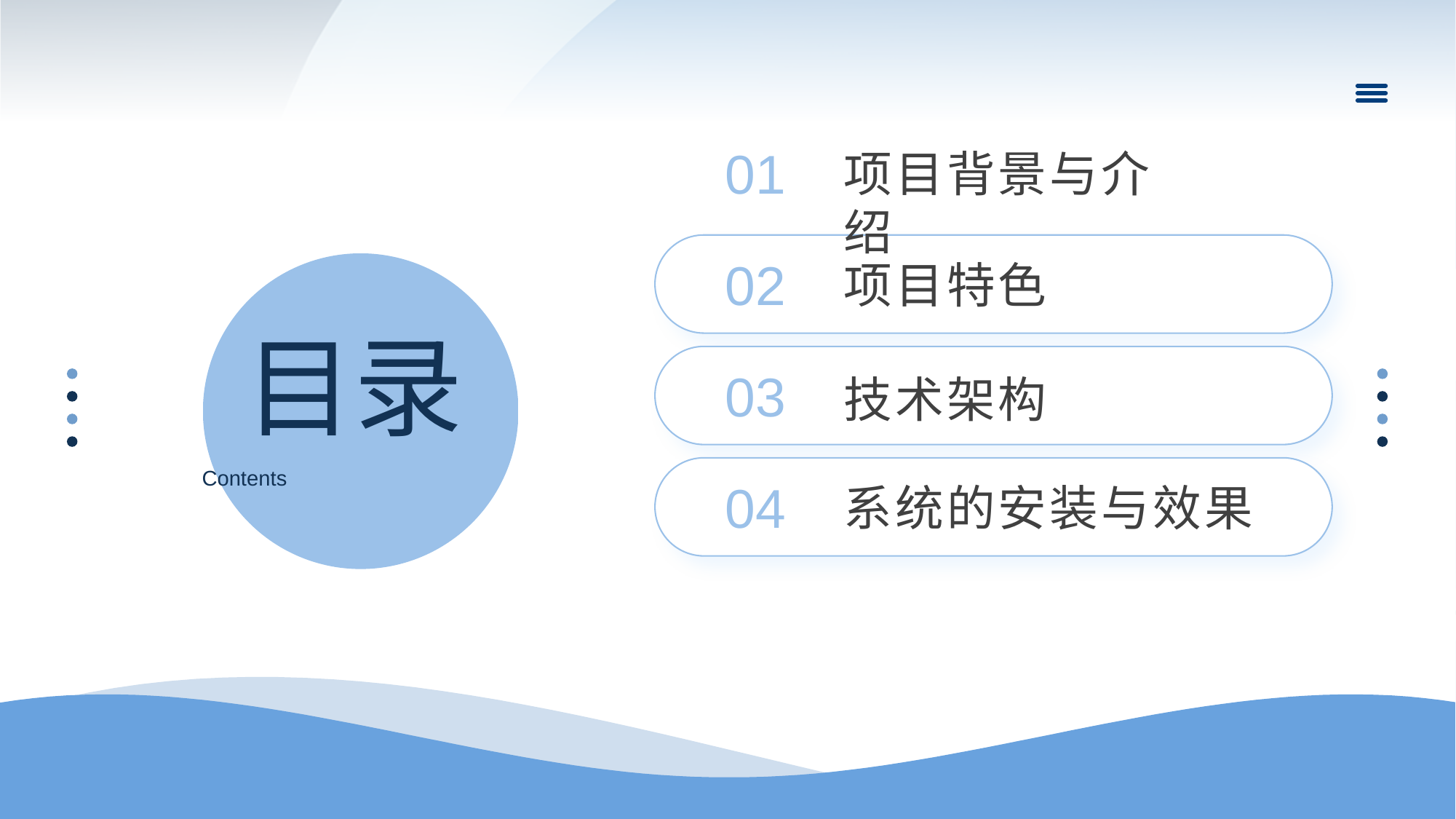

01
项目背景与介绍

02
项目特色

03
技术架构

04
系统的安装与效果

目录

Contents